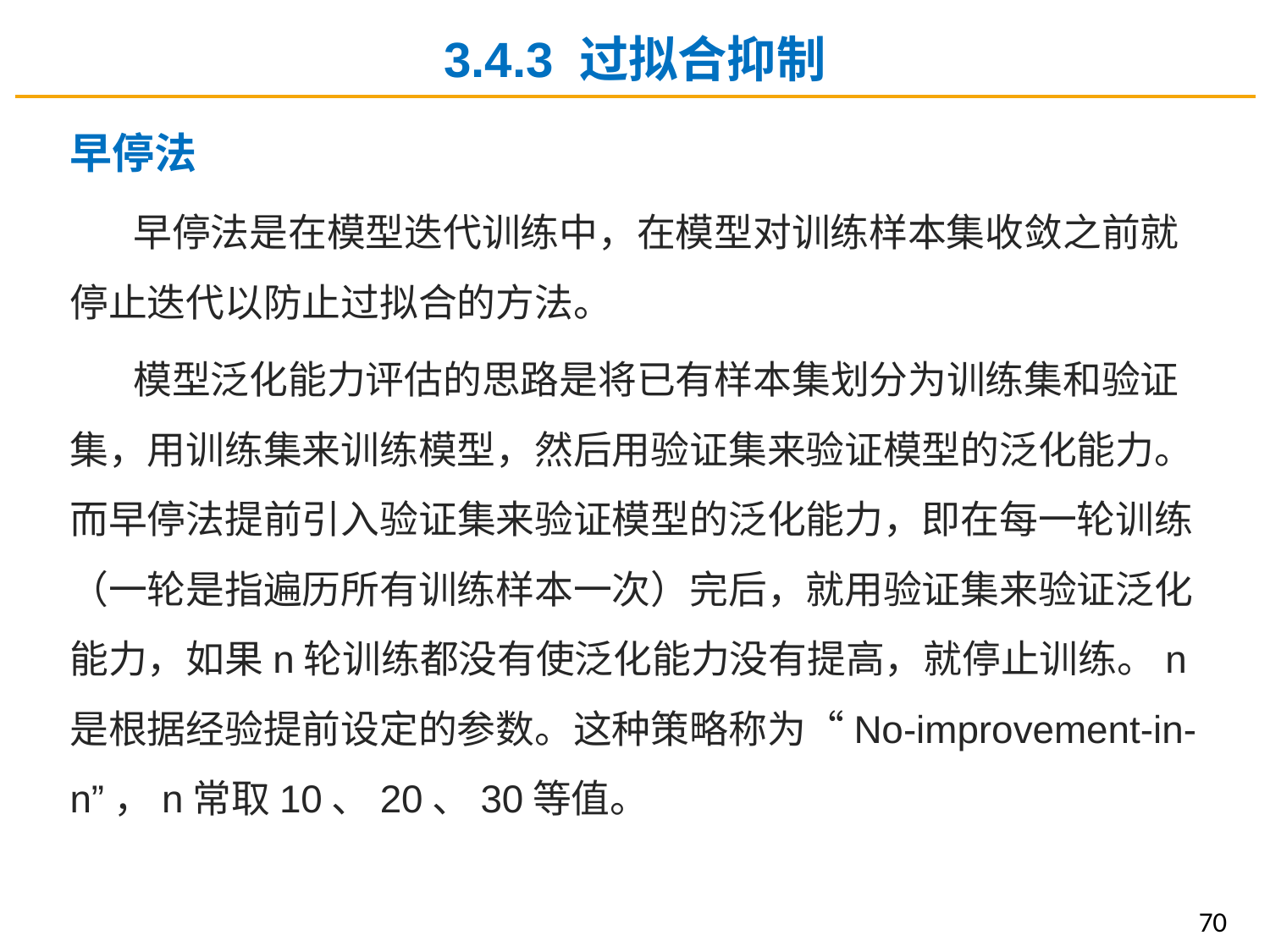

3.4.3 过拟合抑制
早停法
早停法是在模型迭代训练中，在模型对训练样本集收敛之前就停止迭代以防止过拟合的方法。
模型泛化能力评估的思路是将已有样本集划分为训练集和验证集，用训练集来训练模型，然后用验证集来验证模型的泛化能力。而早停法提前引入验证集来验证模型的泛化能力，即在每一轮训练（一轮是指遍历所有训练样本一次）完后，就用验证集来验证泛化能力，如果n轮训练都没有使泛化能力没有提高，就停止训练。n是根据经验提前设定的参数。这种策略称为“No-improvement-in-n”，n常取10、20、30等值。

70